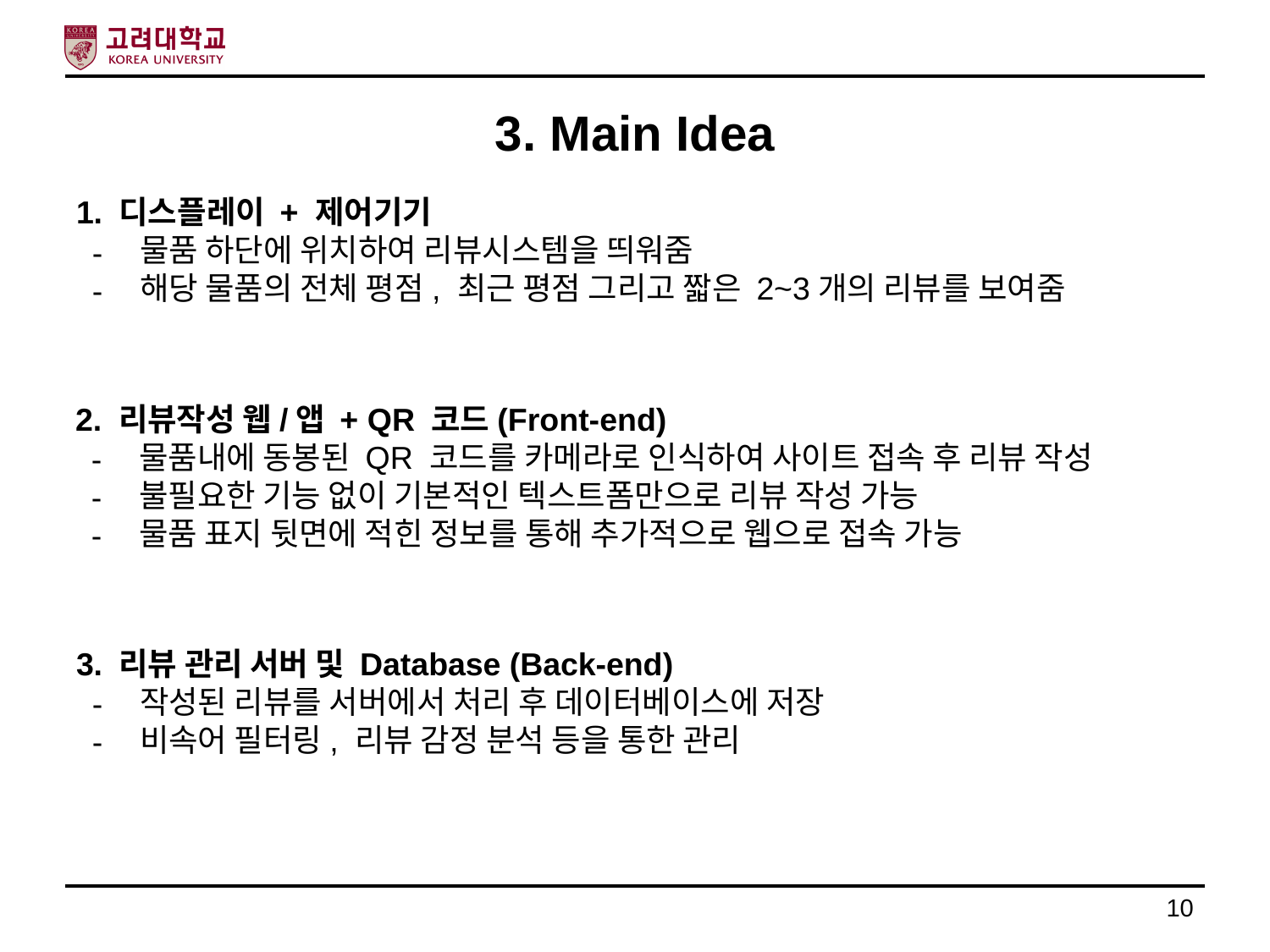

# 3. Main Idea
1. 디스플레이 + 제어기기
물품 하단에 위치하여 리뷰시스템을 띄워줌
해당 물품의 전체 평점, 최근 평점 그리고 짧은 2~3개의 리뷰를 보여줌

2. 리뷰작성 웹/앱 + QR 코드(Front-end)
물품내에 동봉된 QR 코드를 카메라로 인식하여 사이트 접속 후 리뷰 작성
불필요한 기능 없이 기본적인 텍스트폼만으로 리뷰 작성 가능
물품 표지 뒷면에 적힌 정보를 통해 추가적으로 웹으로 접속 가능

3. 리뷰 관리 서버 및 Database (Back-end)
작성된 리뷰를 서버에서 처리 후 데이터베이스에 저장
비속어 필터링, 리뷰 감정 분석 등을 통한 관리

10